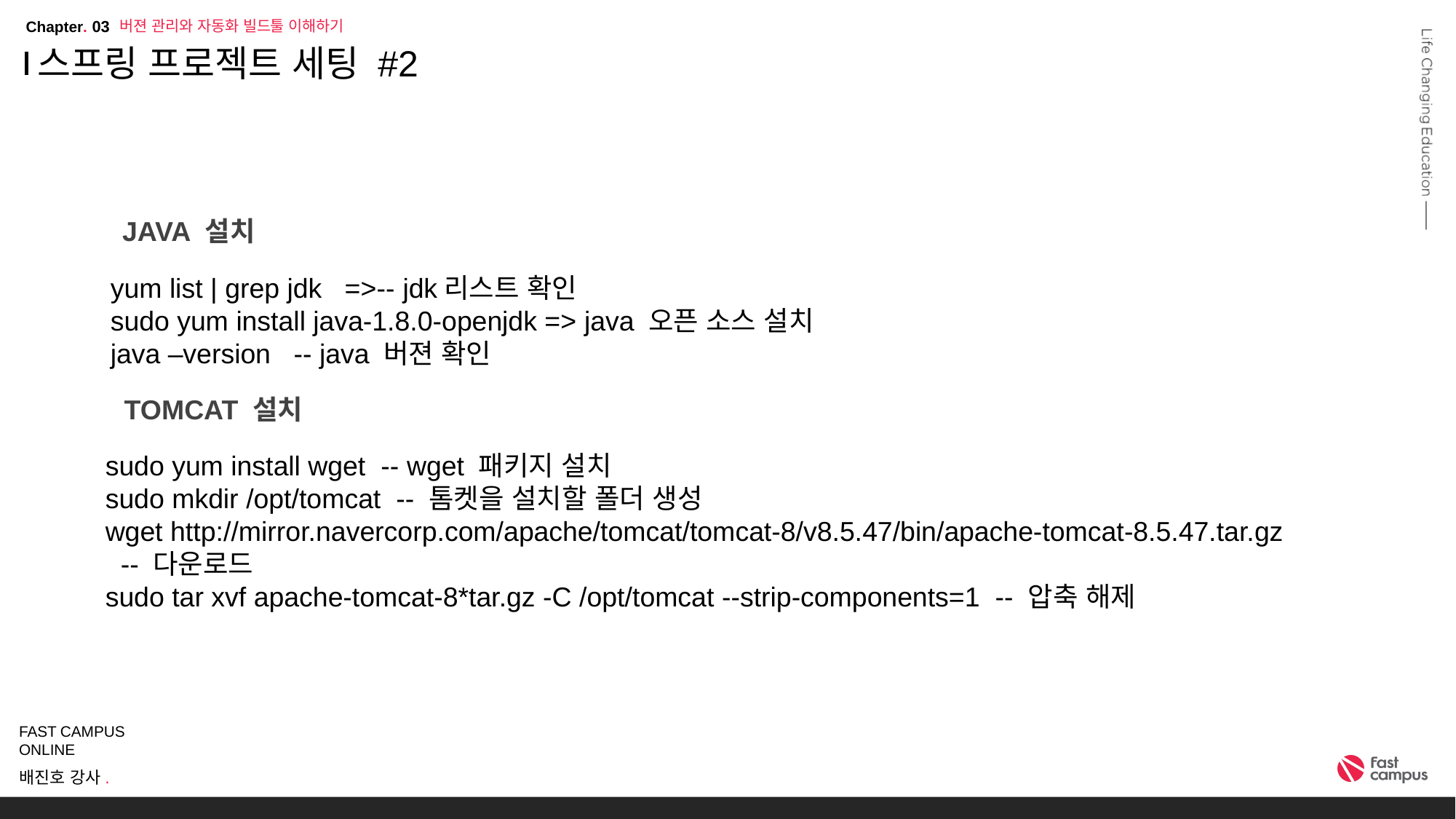

버젼 관리와 자동화 빌드툴 이해하기
03
# 스프링 프로젝트 세팅 #2
JAVA 설치
yum list | grep jdk   =>-- jdk리스트 확인
sudo yum install java-1.8.0-openjdk => java 오픈 소스 설치
java –version   -- java 버젼 확인
Tomcat 설치
sudo yum install wget  -- wget 패키지 설치
sudo mkdir /opt/tomcat  -- 톰켓을 설치할 폴더 생성
wget http://mirror.navercorp.com/apache/tomcat/tomcat-8/v8.5.47/bin/apache-tomcat-8.5.47.tar.gz
  -- 다운로드
sudo tar xvf apache-tomcat-8*tar.gz -C /opt/tomcat --strip-components=1  -- 압축 해제